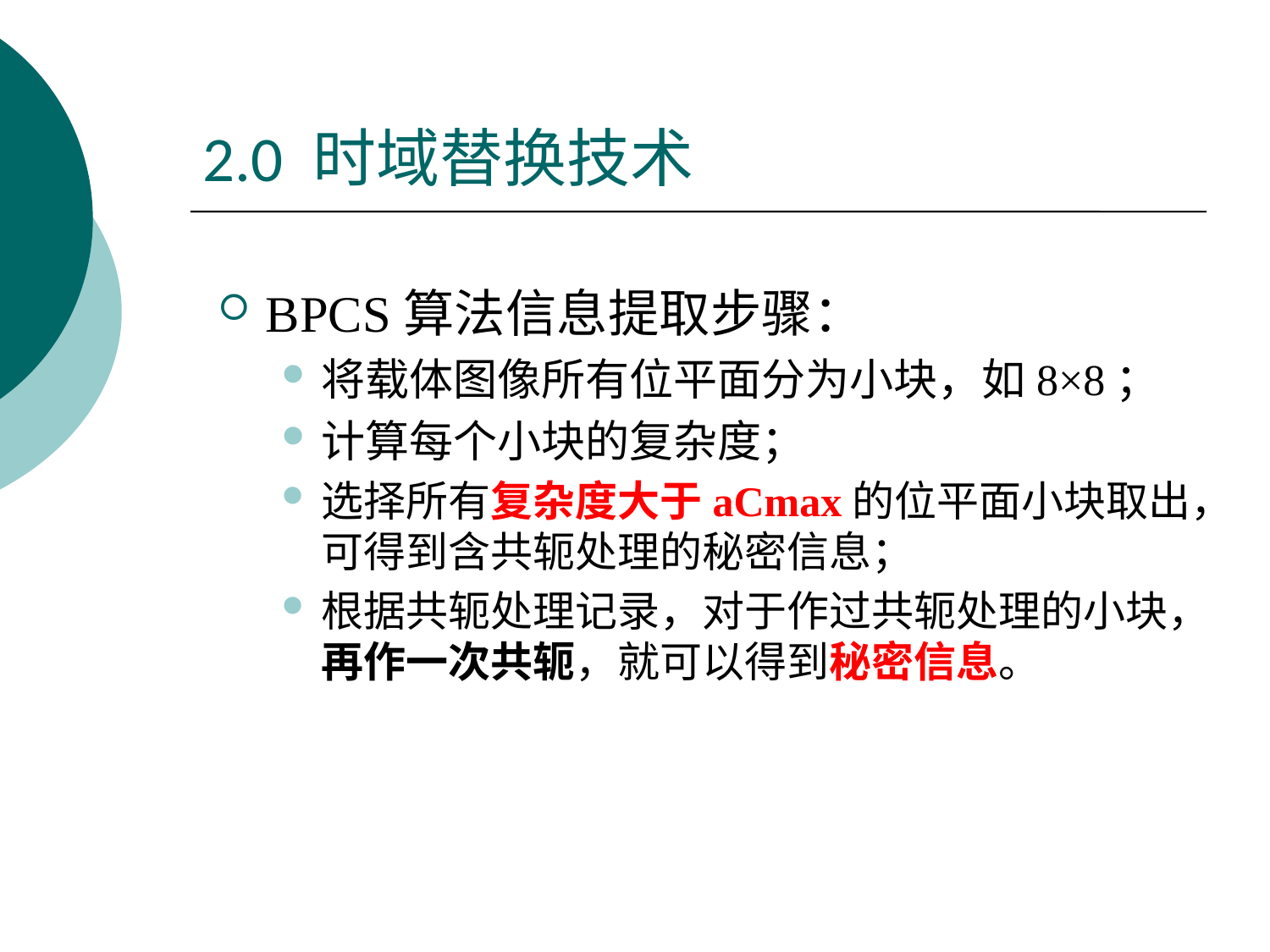

# 2.0 时域替换技术
BPCS算法信息提取步骤：
将载体图像所有位平面分为小块，如8×8；
计算每个小块的复杂度；
选择所有复杂度大于aCmax的位平面小块取出，可得到含共轭处理的秘密信息；
根据共轭处理记录，对于作过共轭处理的小块，再作一次共轭，就可以得到秘密信息。